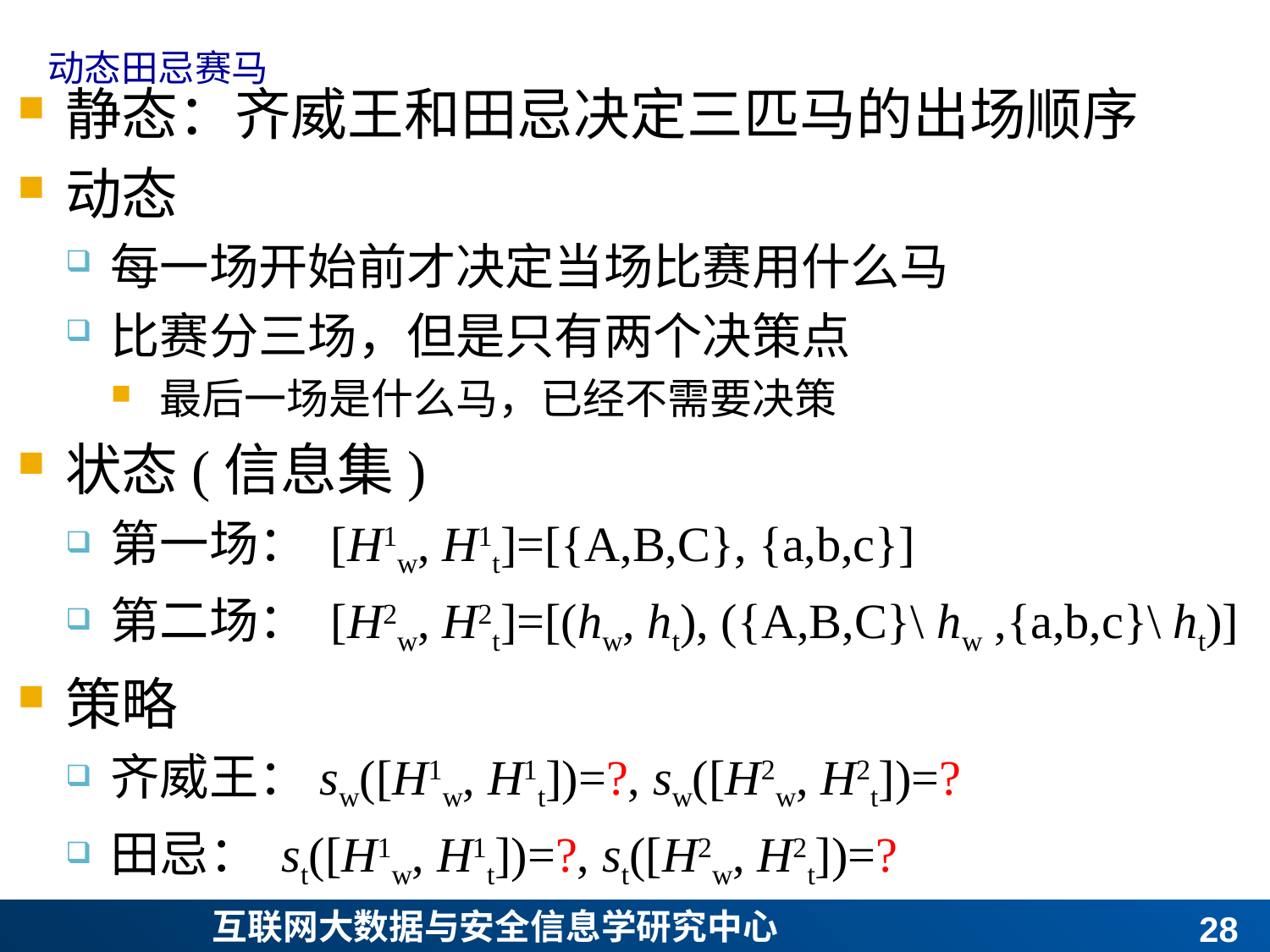

# 动态田忌赛马
静态：齐威王和田忌决定三匹马的出场顺序
动态
每一场开始前才决定当场比赛用什么马
比赛分三场，但是只有两个决策点
最后一场是什么马，已经不需要决策
状态(信息集)
第一场： [H1w, H1t]=[{A,B,C}, {a,b,c}]
第二场： [H2w, H2t]=[(hw, ht), ({A,B,C}\ hw ,{a,b,c}\ ht)]
策略
齐威王：sw([H1w, H1t])=?, sw([H2w, H2t])=?
田忌： st([H1w, H1t])=?, st([H2w, H2t])=?
28